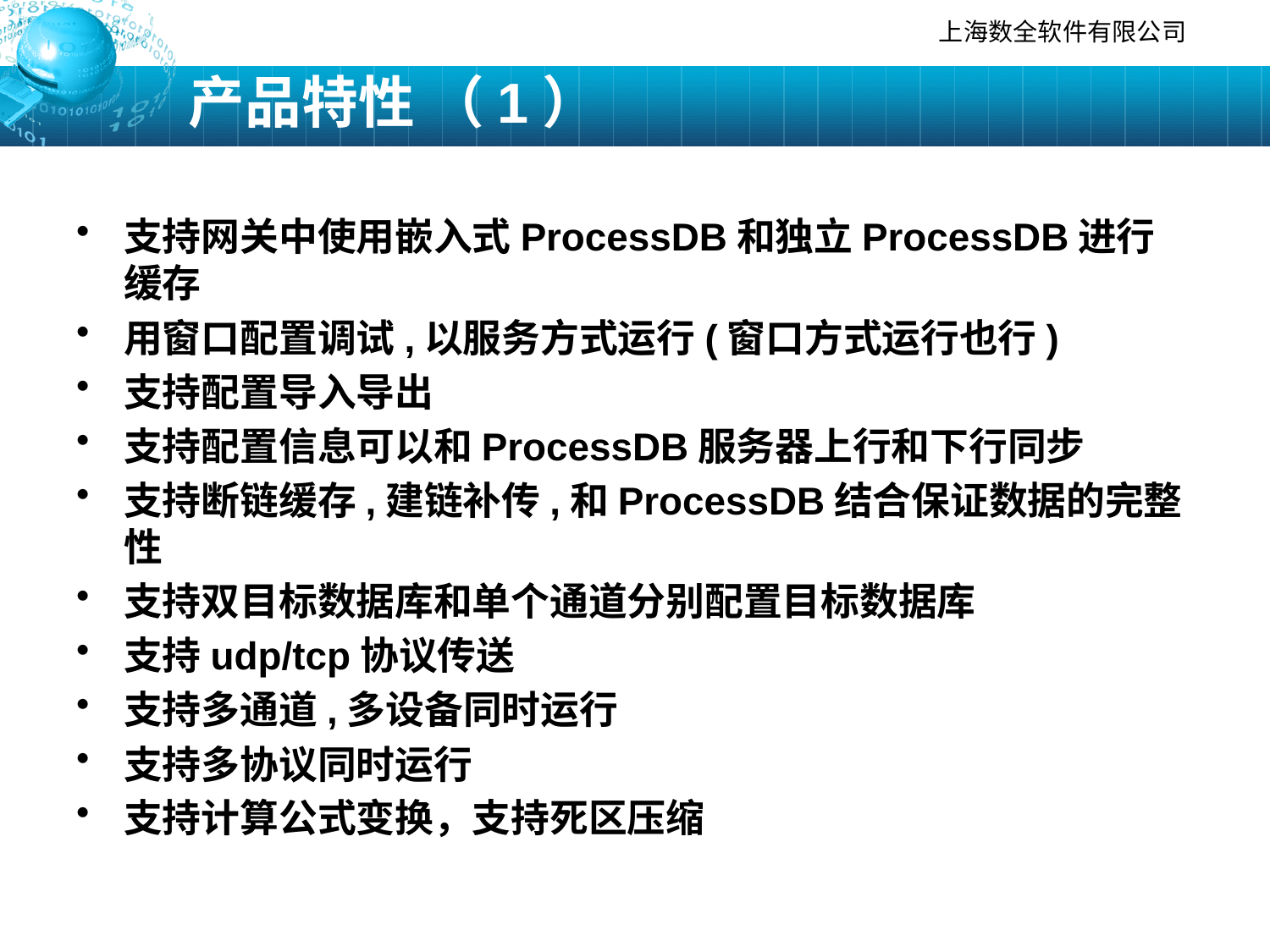

# 产品特性 （1）
支持网关中使用嵌入式ProcessDB和独立ProcessDB进行缓存
用窗口配置调试,以服务方式运行(窗口方式运行也行)
支持配置导入导出
支持配置信息可以和ProcessDB服务器上行和下行同步
支持断链缓存,建链补传,和ProcessDB结合保证数据的完整性
支持双目标数据库和单个通道分别配置目标数据库
支持udp/tcp协议传送
支持多通道,多设备同时运行
支持多协议同时运行
支持计算公式变换，支持死区压缩